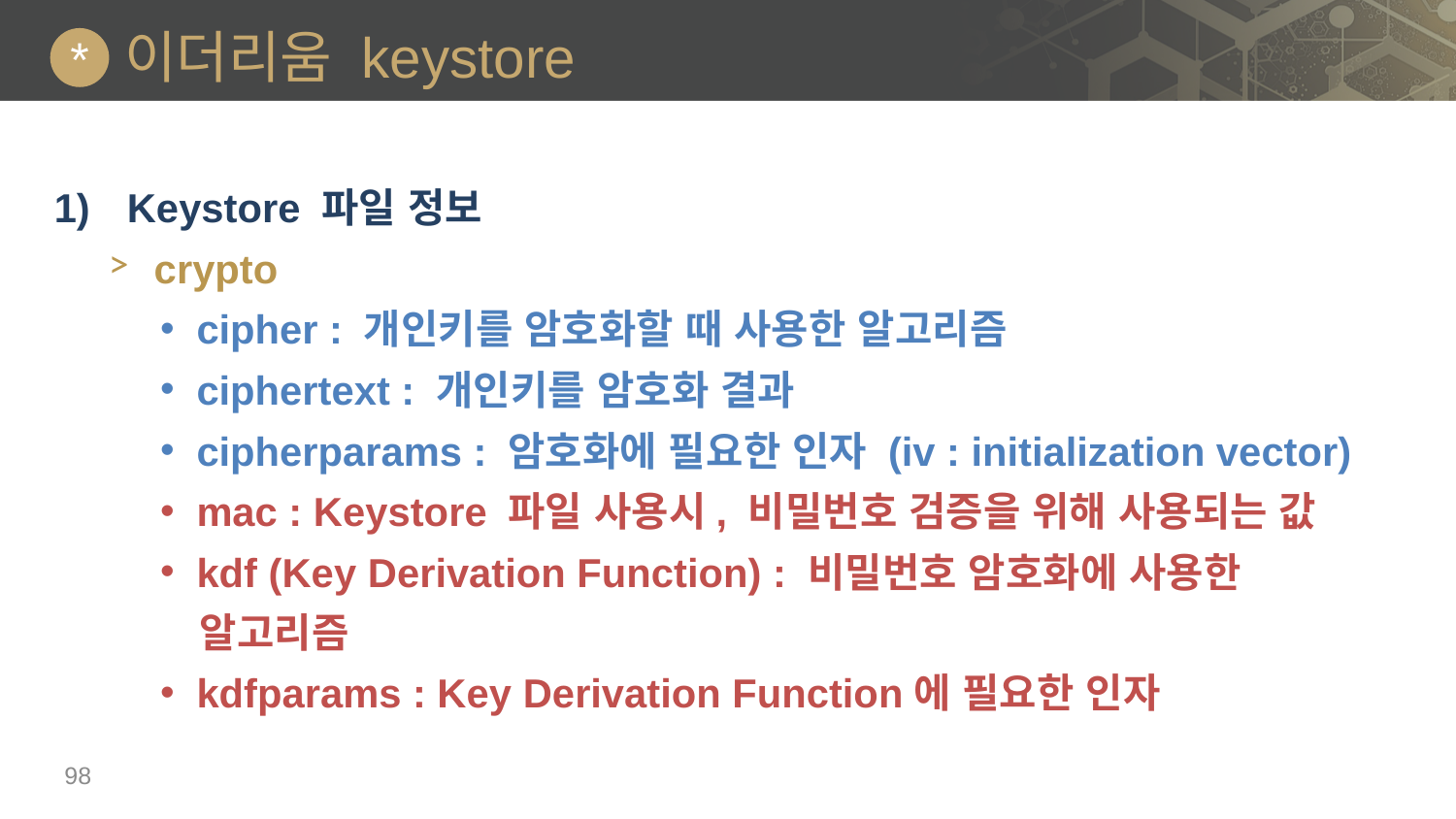

# 이더리움 keystore
*
Keystore 파일 정보
crypto
cipher : 개인키를 암호화할 때 사용한 알고리즘
ciphertext : 개인키를 암호화 결과
cipherparams : 암호화에 필요한 인자 (iv : initialization vector)
mac : Keystore 파일 사용시, 비밀번호 검증을 위해 사용되는 값
kdf (Key Derivation Function) : 비밀번호 암호화에 사용한
알고리즘
kdfparams : Key Derivation Function에 필요한 인자
98